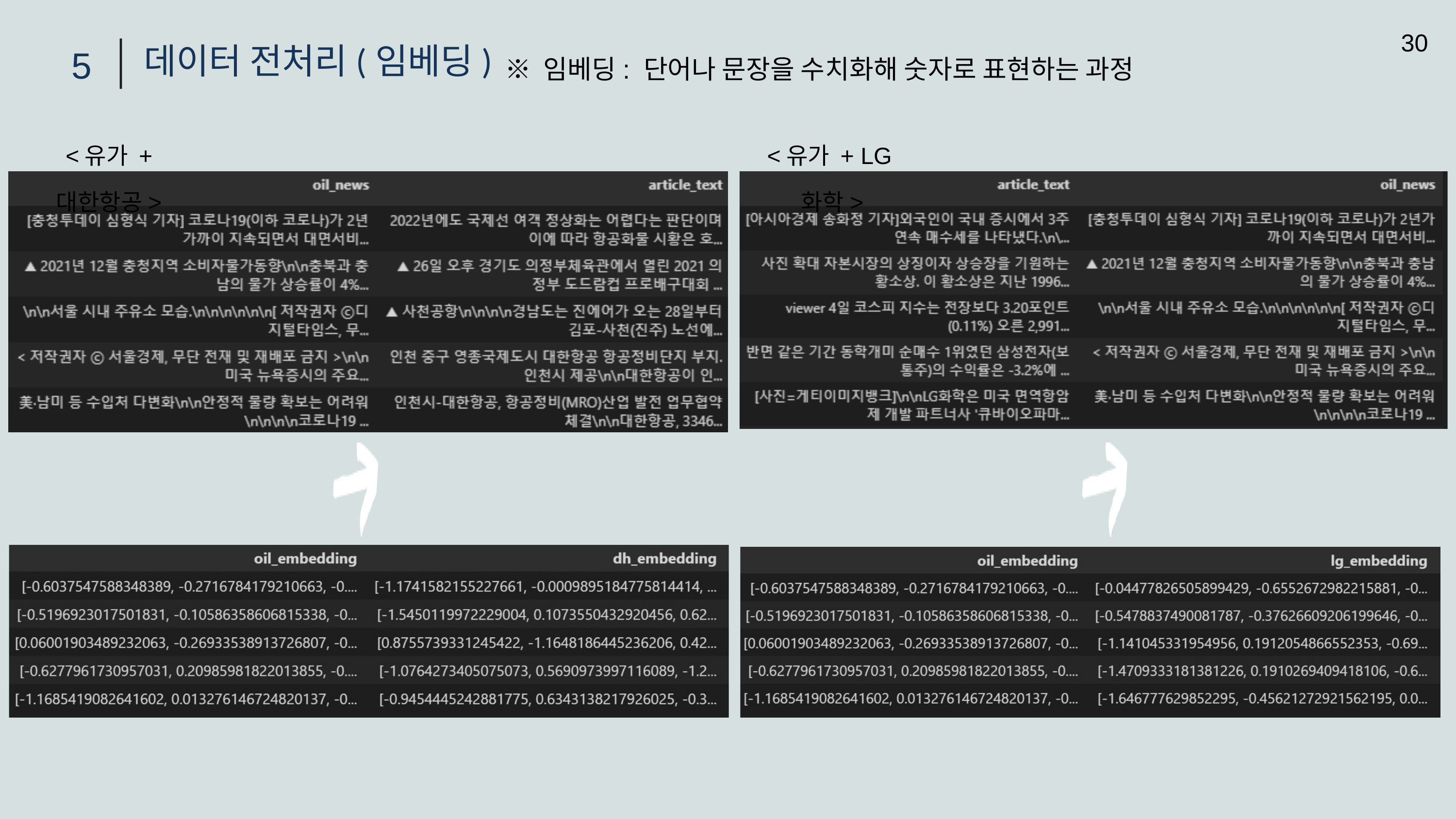

30
※ 임베딩: 단어나 문장을 수치화해 숫자로 표현하는 과정
데이터 전처리(임베딩)
5

<유가 + 대한항공>
<유가 + LG화학>